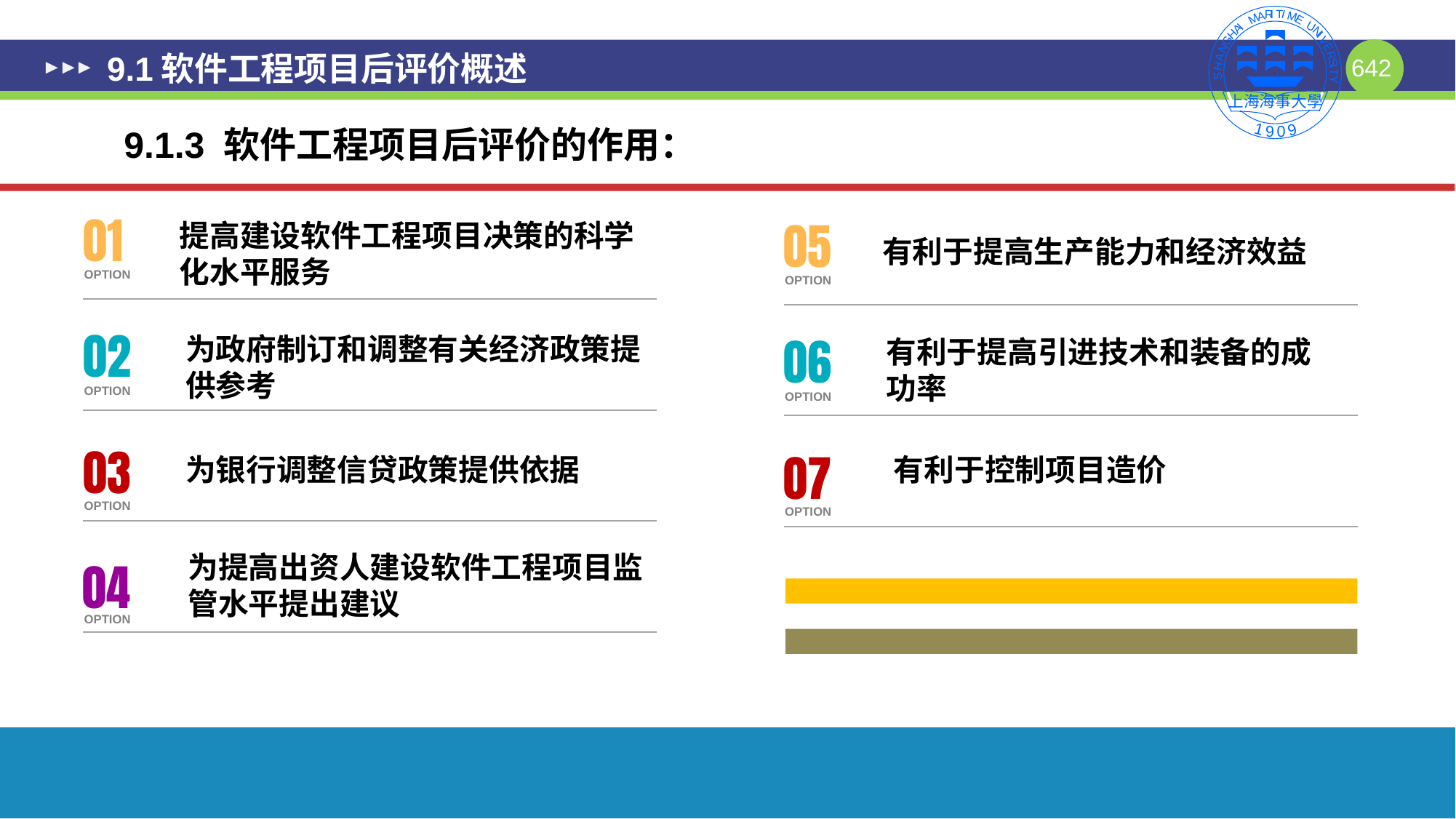

# 9.1软件工程项目后评价概述
9.1.3 软件工程项目后评价的作用：

提高建设软件工程项目决策的科学化水平服务
01
OPTION
05
OPTION
有利于提高生产能力和经济效益
为政府制订和调整有关经济政策提供参考
有利于提高引进技术和装备的成功率
02
OPTION
06
OPTION
03
OPTION
为银行调整信贷政策提供依据
有利于控制项目造价
07
OPTION
为提高出资人建设软件工程项目监管水平提出建议
04
OPTION

642